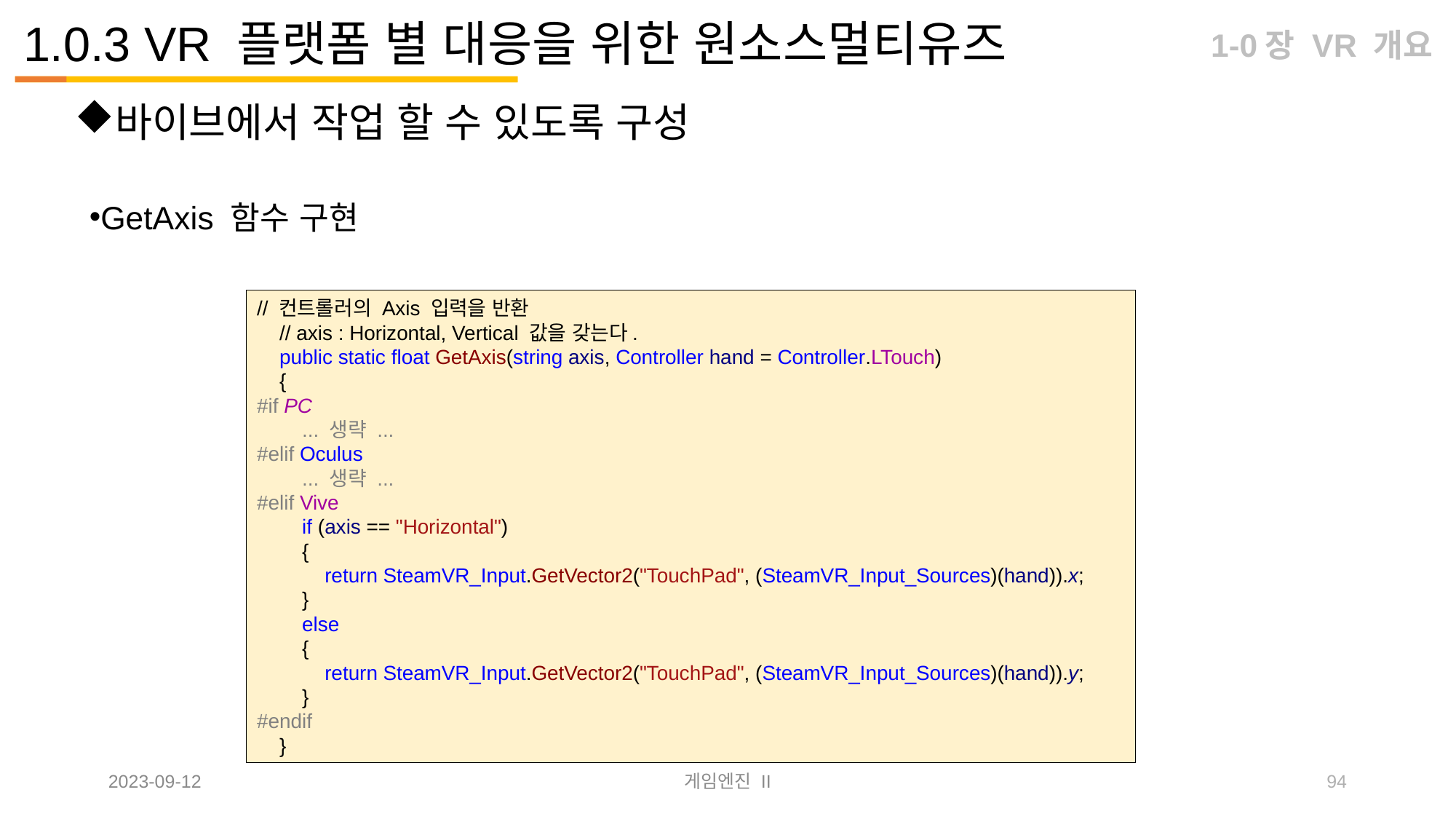

# 1.0.3 VR 플랫폼 별 대응을 위한 원소스멀티유즈
1-0장 VR 개요

바이브에서 작업 할 수 있도록 구성
GetAxis 함수 구현
// 컨트롤러의 Axis 입력을 반환
    // axis : Horizontal, Vertical 값을 갖는다.
    public static float GetAxis(string axis, Controller hand = Controller.LTouch)
    {
#if PC
        ... 생략 ...
#elif Oculus
        ... 생략 ...
#elif Vive
        if (axis == "Horizontal")
        {
            return SteamVR_Input.GetVector2("TouchPad", (SteamVR_Input_Sources)(hand)).x;
        }
        else
        {
            return SteamVR_Input.GetVector2("TouchPad", (SteamVR_Input_Sources)(hand)).y;
        }
#endif
    }
2023-09-12
게임엔진 II
94